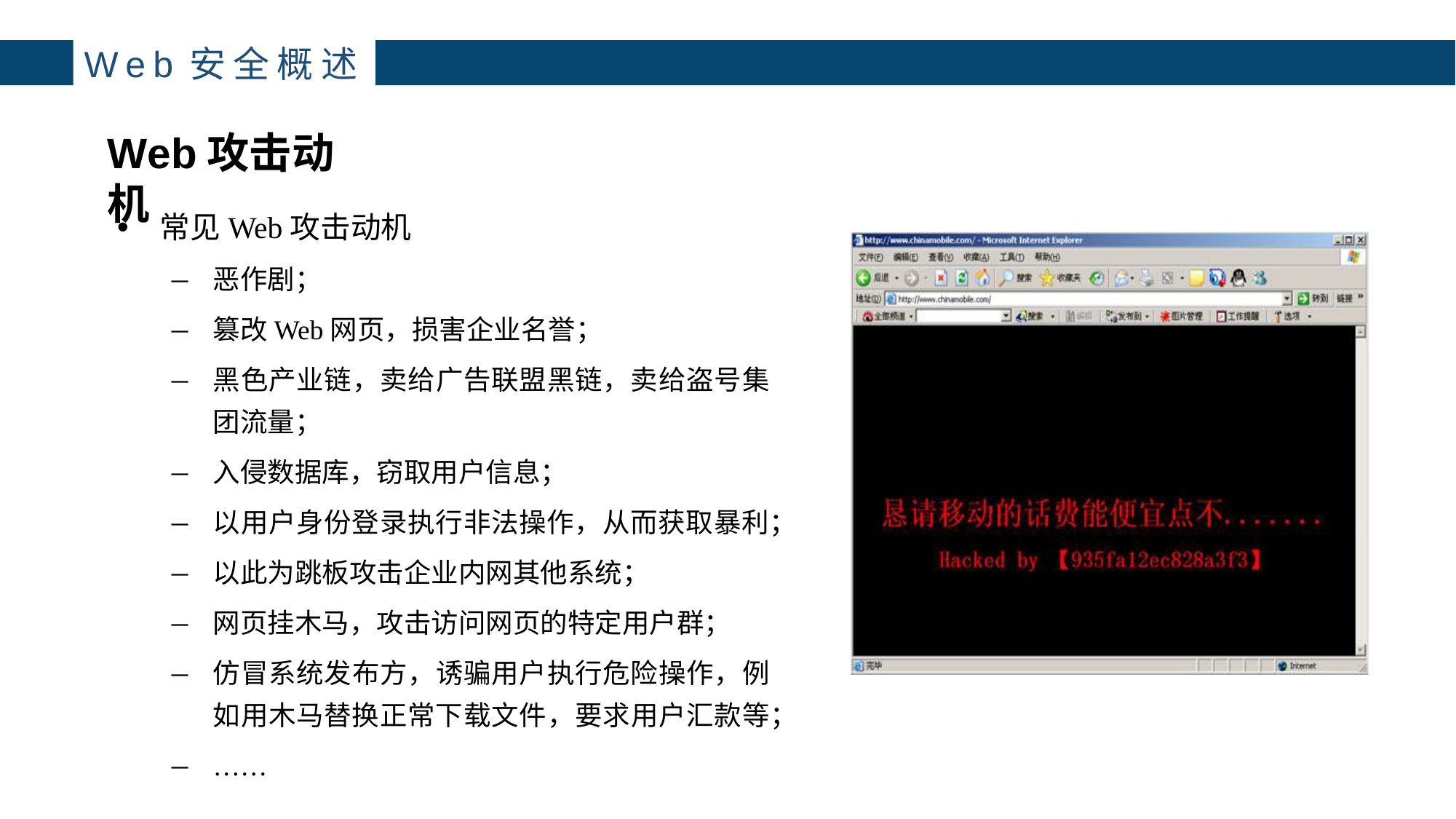

主讲：枕边月亮
主讲：枕边月亮

Web安全概述
Web攻击动机
4
常见Web攻击动机
恶作剧；
篡改Web网页，损害企业名誉；
黑色产业链，卖给广告联盟黑链，卖给盗号集团流量；
入侵数据库，窃取用户信息；
以用户身份登录执行非法操作，从而获取暴利；
以此为跳板攻击企业内网其他系统；
网页挂木马，攻击访问网页的特定用户群；
仿冒系统发布方，诱骗用户执行危险操作，例如用木马替换正常下载文件，要求用户汇款等；
……